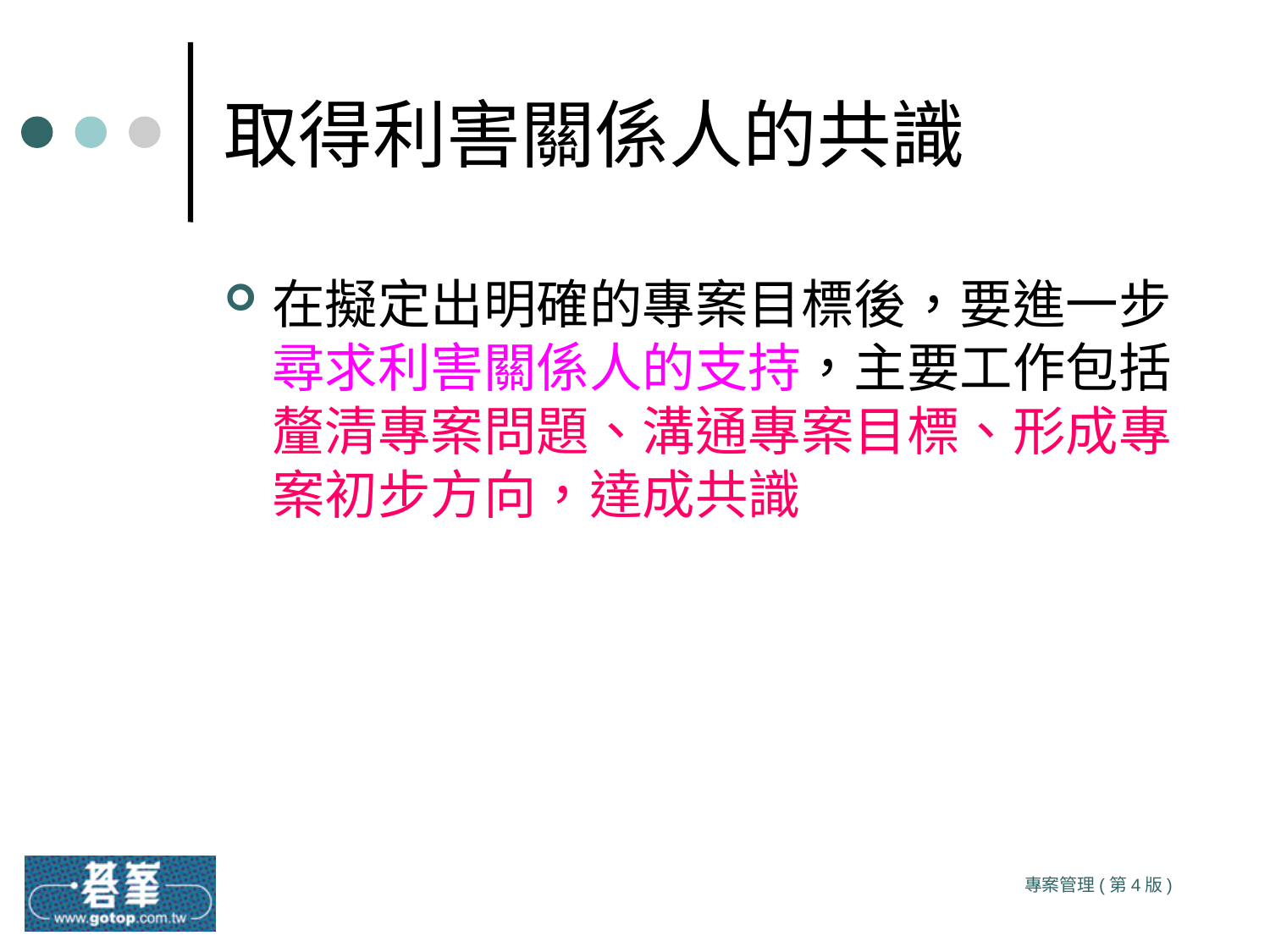

# 取得利害關係人的共識
在擬定出明確的專案目標後，要進一步尋求利害關係人的支持，主要工作包括釐清專案問題、溝通專案目標、形成專案初步方向，達成共識
專案管理(第4版)